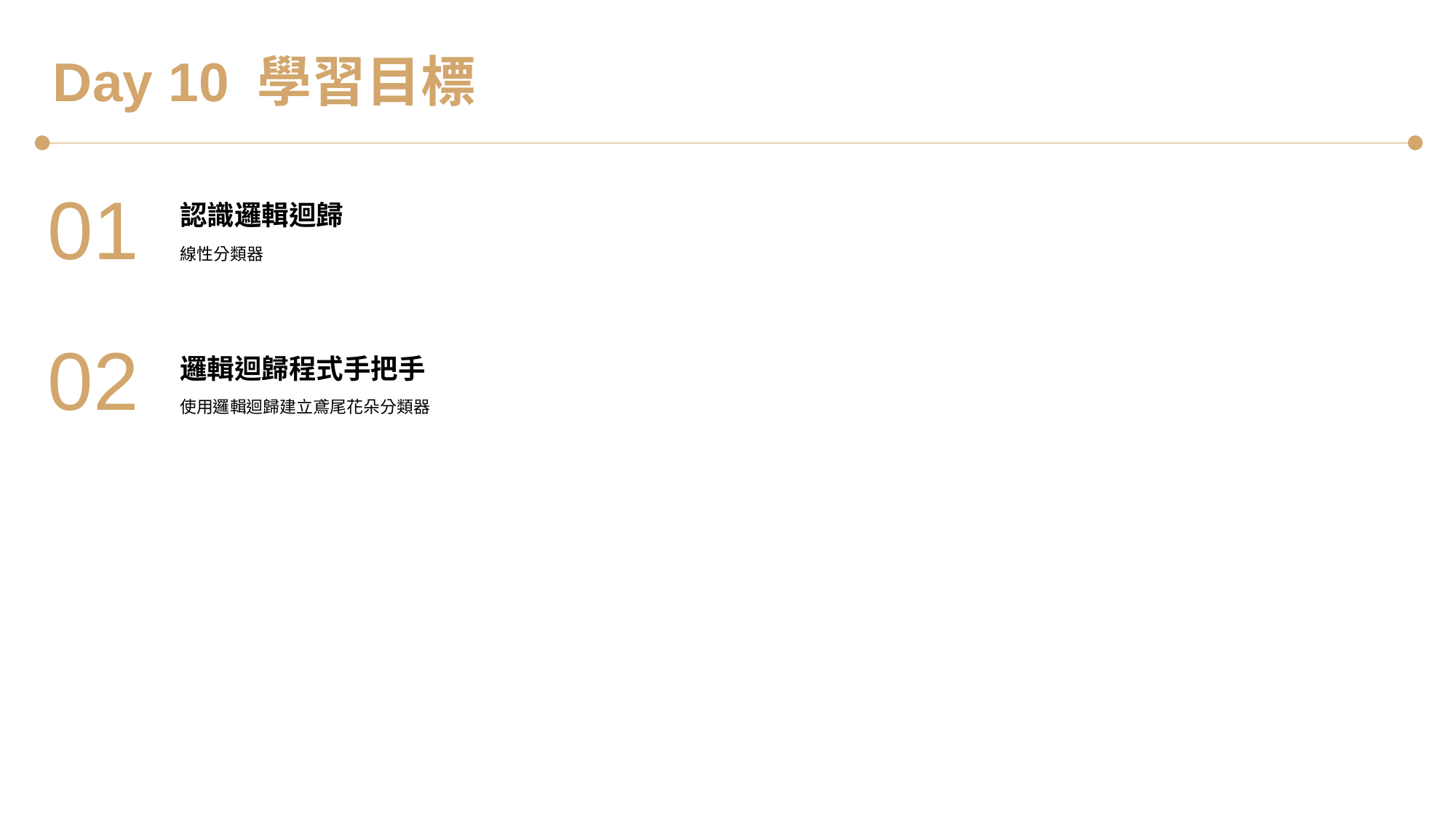

Day 10 學習目標
01
認識邏輯迴歸
線性分類器
02
邏輯迴歸程式手把手
使用邏輯迴歸建立鳶尾花朵分類器